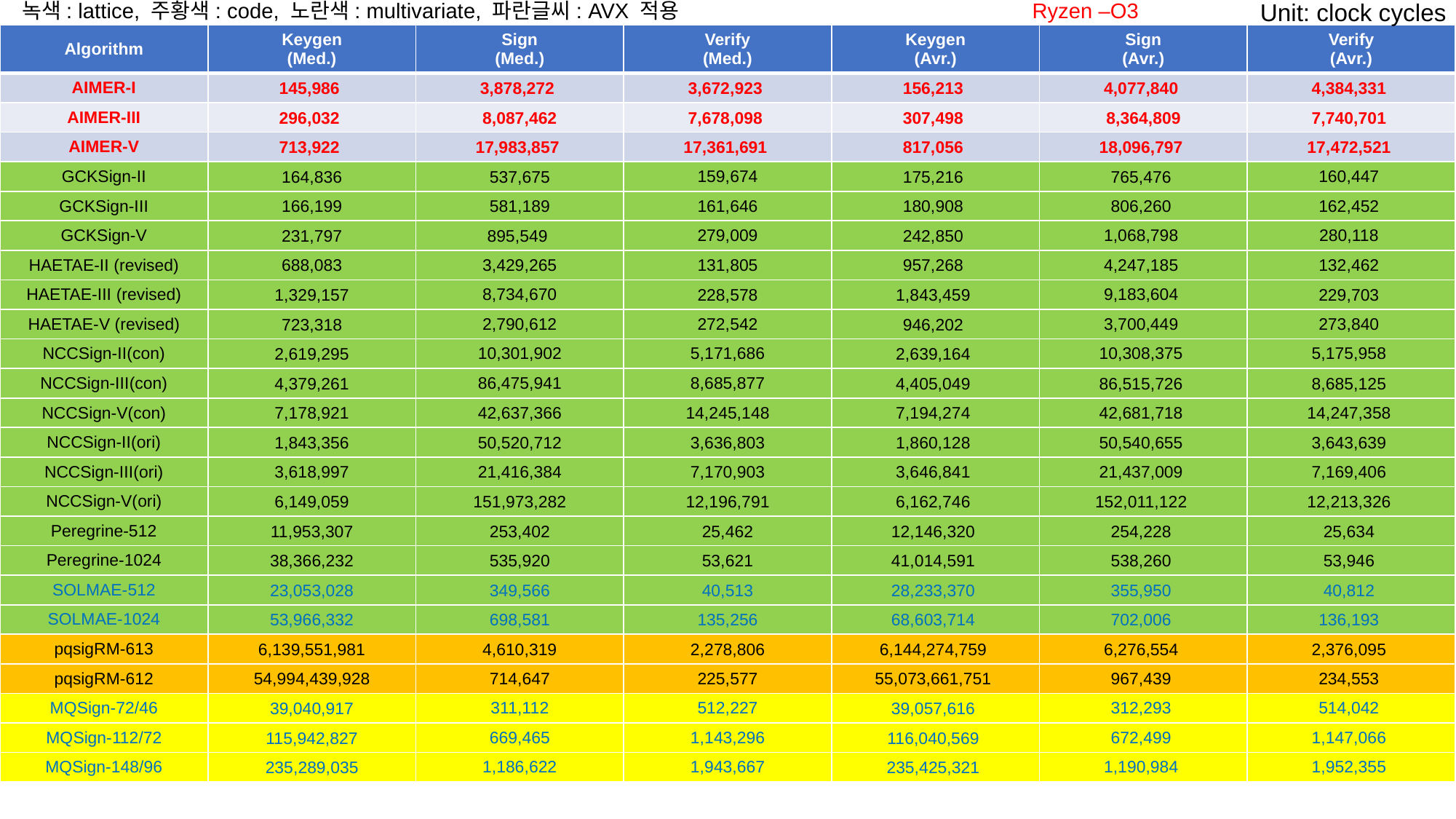

녹색: lattice, 주황색: code, 노란색: multivariate, 파란글씨: AVX 적용
Ryzen –O3
Unit: clock cycles
| Algorithm | Keygen (Med.) | Sign (Med.) | Verify (Med.) | Keygen (Avr.) | Sign (Avr.) | Verify (Avr.) |
| --- | --- | --- | --- | --- | --- | --- |
| AIMER-I | 145,986 | 3,878,272 | 3,672,923 | 156,213 | 4,077,840 | 4,384,331 |
| AIMER-III | 296,032 | 8,087,462 | 7,678,098 | 307,498 | 8,364,809 | 7,740,701 |
| AIMER-V | 713,922 | 17,983,857 | 17,361,691 | 817,056 | 18,096,797 | 17,472,521 |
| GCKSign-II | 164,836 | 537,675 | 159,674 | 175,216 | 765,476 | 160,447 |
| GCKSign-III | 166,199 | 581,189 | 161,646 | 180,908 | 806,260 | 162,452 |
| GCKSign-V | 231,797 | 895,549 | 279,009 | 242,850 | 1,068,798 | 280,118 |
| HAETAE-II (revised) | 688,083 | 3,429,265 | 131,805 | 957,268 | 4,247,185 | 132,462 |
| HAETAE-III (revised) | 1,329,157 | 8,734,670 | 228,578 | 1,843,459 | 9,183,604 | 229,703 |
| HAETAE-V (revised) | 723,318 | 2,790,612 | 272,542 | 946,202 | 3,700,449 | 273,840 |
| NCCSign-II(con) | 2,619,295 | 10,301,902 | 5,171,686 | 2,639,164 | 10,308,375 | 5,175,958 |
| NCCSign-III(con) | 4,379,261 | 86,475,941 | 8,685,877 | 4,405,049 | 86,515,726 | 8,685,125 |
| NCCSign-V(con) | 7,178,921 | 42,637,366 | 14,245,148 | 7,194,274 | 42,681,718 | 14,247,358 |
| NCCSign-II(ori) | 1,843,356 | 50,520,712 | 3,636,803 | 1,860,128 | 50,540,655 | 3,643,639 |
| NCCSign-III(ori) | 3,618,997 | 21,416,384 | 7,170,903 | 3,646,841 | 21,437,009 | 7,169,406 |
| NCCSign-V(ori) | 6,149,059 | 151,973,282 | 12,196,791 | 6,162,746 | 152,011,122 | 12,213,326 |
| Peregrine-512 | 11,953,307 | 253,402 | 25,462 | 12,146,320 | 254,228 | 25,634 |
| Peregrine-1024 | 38,366,232 | 535,920 | 53,621 | 41,014,591 | 538,260 | 53,946 |
| SOLMAE-512 | 23,053,028 | 349,566 | 40,513 | 28,233,370 | 355,950 | 40,812 |
| SOLMAE-1024 | 53,966,332 | 698,581 | 135,256 | 68,603,714 | 702,006 | 136,193 |
| pqsigRM-613 | 6,139,551,981 | 4,610,319 | 2,278,806 | 6,144,274,759 | 6,276,554 | 2,376,095 |
| pqsigRM-612 | 54,994,439,928 | 714,647 | 225,577 | 55,073,661,751 | 967,439 | 234,553 |
| MQSign-72/46 | 39,040,917 | 311,112 | 512,227 | 39,057,616 | 312,293 | 514,042 |
| MQSign-112/72 | 115,942,827 | 669,465 | 1,143,296 | 116,040,569 | 672,499 | 1,147,066 |
| MQSign-148/96 | 235,289,035 | 1,186,622 | 1,943,667 | 235,425,321 | 1,190,984 | 1,952,355 |